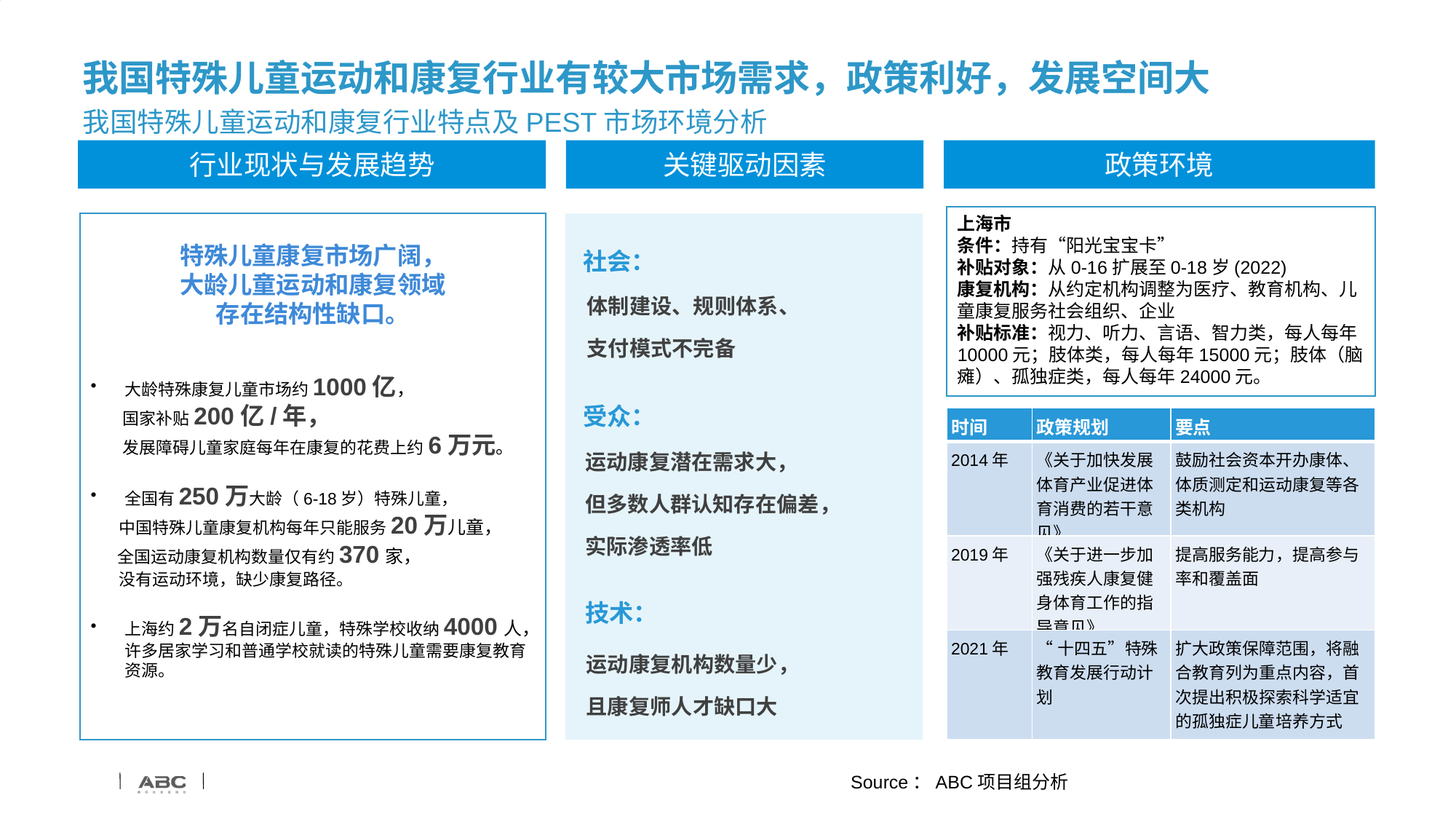

# 我国特殊儿童运动和康复行业有较大市场需求，政策利好，发展空间大

我国特殊儿童运动和康复行业特点及PEST市场环境分析
行业现状与发展趋势
关键驱动因素
政策环境

上海市
条件：持有“阳光宝宝卡”
补贴对象：从0-16扩展至0-18岁(2022)
康复机构：从约定机构调整为医疗、教育机构、儿童康复服务社会组织、企业
补贴标准：视力、听力、言语、智力类，每人每年10000元；肢体类，每人每年15000元；肢体（脑瘫）、孤独症类，每人每年24000元。

特殊儿童康复市场广阔，
大龄儿童运动和康复领域
存在结构性缺口。

大龄特殊康复儿童市场约1000亿，
       国家补贴200亿/年，
       发展障碍儿童家庭每年在康复的花费上约6万元。

全国有250万大龄（6-18岁）特殊儿童，
      中国特殊儿童康复机构每年只能服务20万儿童，
      全国运动康复机构数量仅有约370家，
      没有运动环境，缺少康复路径。

上海约2万名自闭症儿童，特殊学校收纳4000人，许多居家学习和普通学校就读的特殊儿童需要康复教育资源。

社会：
体制建设、规则体系、
支付模式不完备
受众：
| 时间 | 政策规划 | 要点 |
| --- | --- | --- |
| 2014年 | 《关于加快发展体育产业促进体育消费的若干意见》 | 鼓励社会资本开办康体、体质测定和运动康复等各类机构 |
| 2019年 | 《关于进一步加强残疾人康复健身体育工作的指导意见》 | 提高服务能力，提高参与率和覆盖面 |
| 2021年 | “十四五”特殊教育发展行动计划 | 扩大政策保障范围，将融合教育列为重点内容，首次提出积极探索科学适宜的孤独症儿童培养方式 |
运动康复潜在需求大，
但多数人群认知存在偏差，
实际渗透率低

技术：
运动康复机构数量少，
且康复师人才缺口大

29
Source：ABC项目组分析